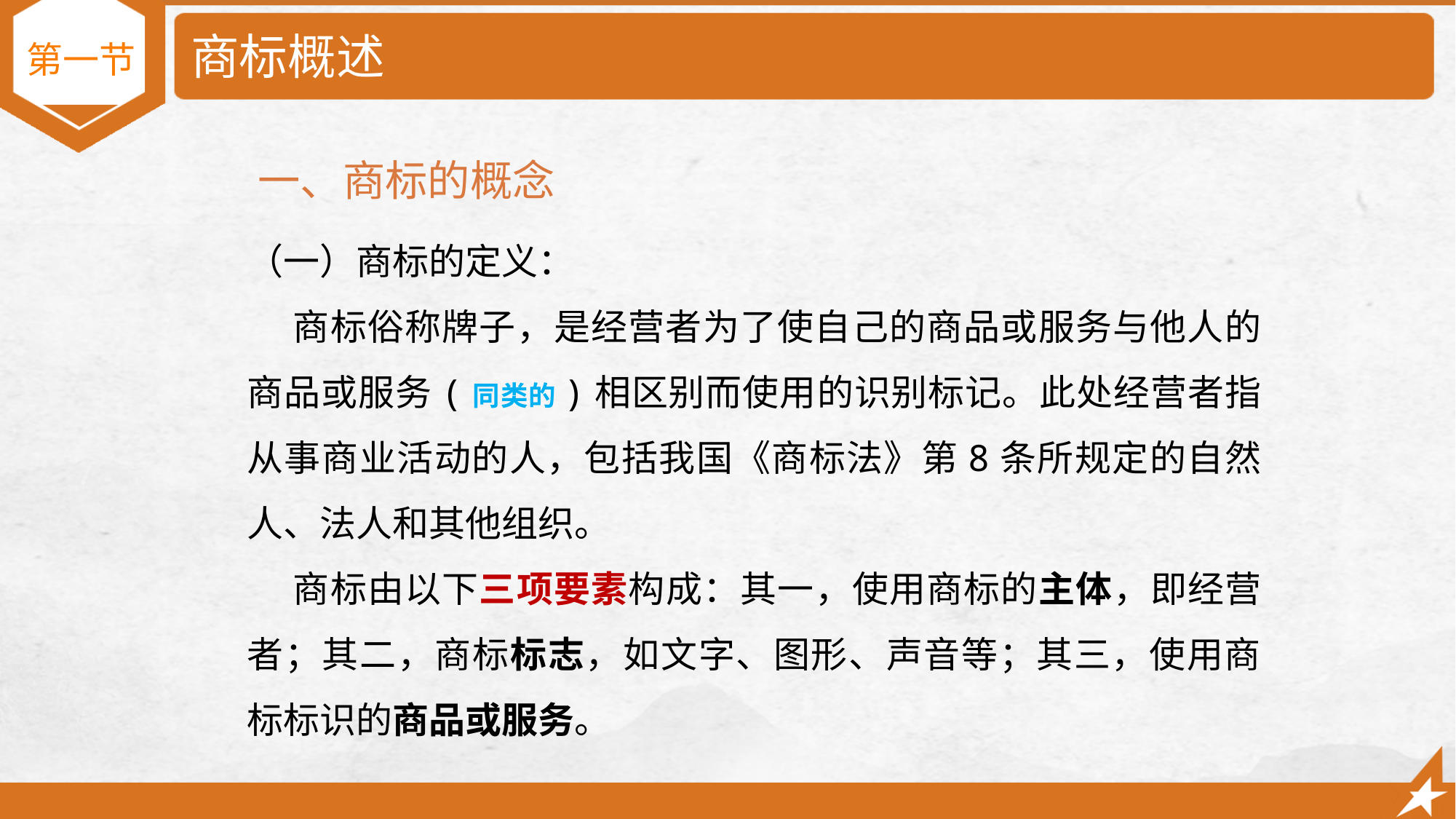

# 商标概述
第一节
一、商标的概念
（一）商标的定义：
    商标俗称牌子，是经营者为了使自己的商品或服务与他人的商品或服务(同类的)相区别而使用的识别标记。此处经营者指从事商业活动的人，包括我国《商标法》第8条所规定的自然人、法人和其他组织。
    商标由以下三项要素构成：其一，使用商标的主体，即经营者；其二，商标标志，如文字、图形、声音等；其三，使用商标标识的商品或服务。